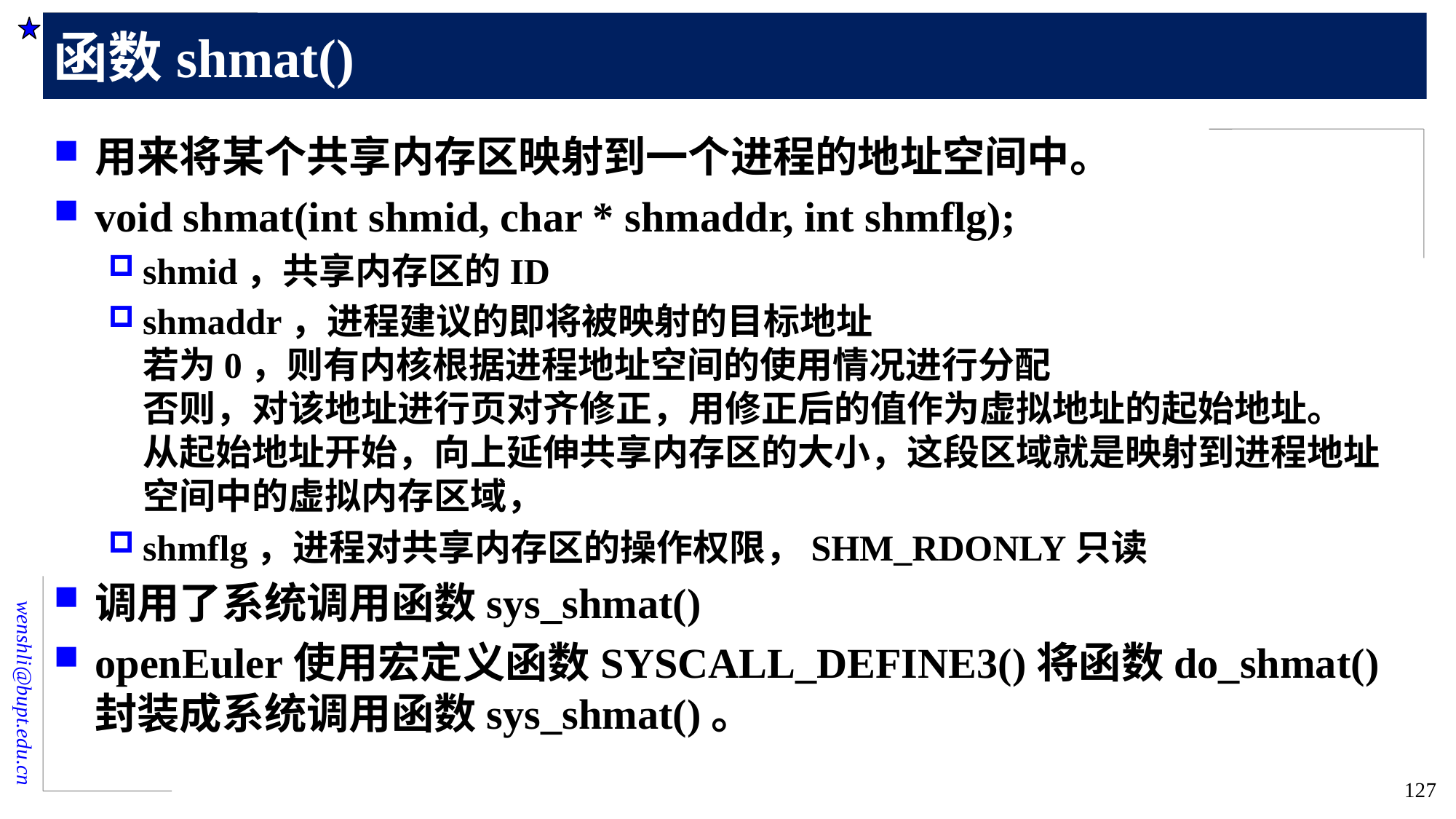

# 函数shmat()
用来将某个共享内存区映射到一个进程的地址空间中。
void shmat(int shmid, char * shmaddr, int shmflg);
shmid，共享内存区的ID
shmaddr，进程建议的即将被映射的目标地址
若为0，则有内核根据进程地址空间的使用情况进行分配
否则，对该地址进行页对齐修正，用修正后的值作为虚拟地址的起始地址。
从起始地址开始，向上延伸共享内存区的大小，这段区域就是映射到进程地址空间中的虚拟内存区域，
shmflg，进程对共享内存区的操作权限，SHM_RDONLY只读
调用了系统调用函数sys_shmat()
openEuler使用宏定义函数SYSCALL_DEFINE3()将函数do_shmat()封装成系统调用函数sys_shmat()。
127